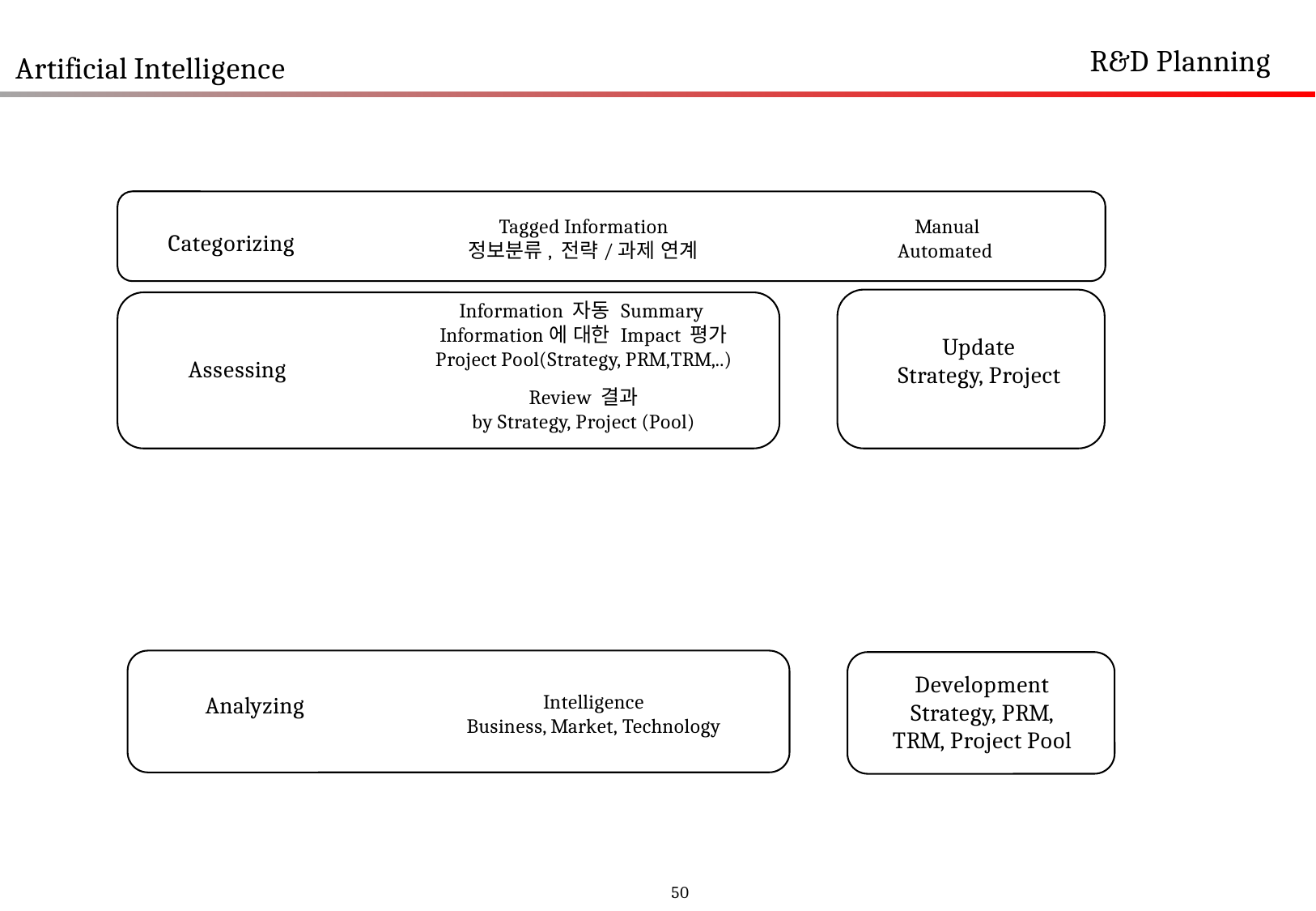

R&D Planning
Artificial Intelligence

Manual
Automated
Tagged Information
정보분류, 전략/과제 연계
Categorizing

Information 자동 Summary
Information에 대한 Impact 평가
Project Pool(Strategy, PRM,TRM,..)

Update
Strategy, Project
Assessing
Review 결과
by Strategy, Project (Pool)

Development
Strategy, PRM, TRM, Project Pool
Intelligence
Business, Market, Technology
Analyzing
50